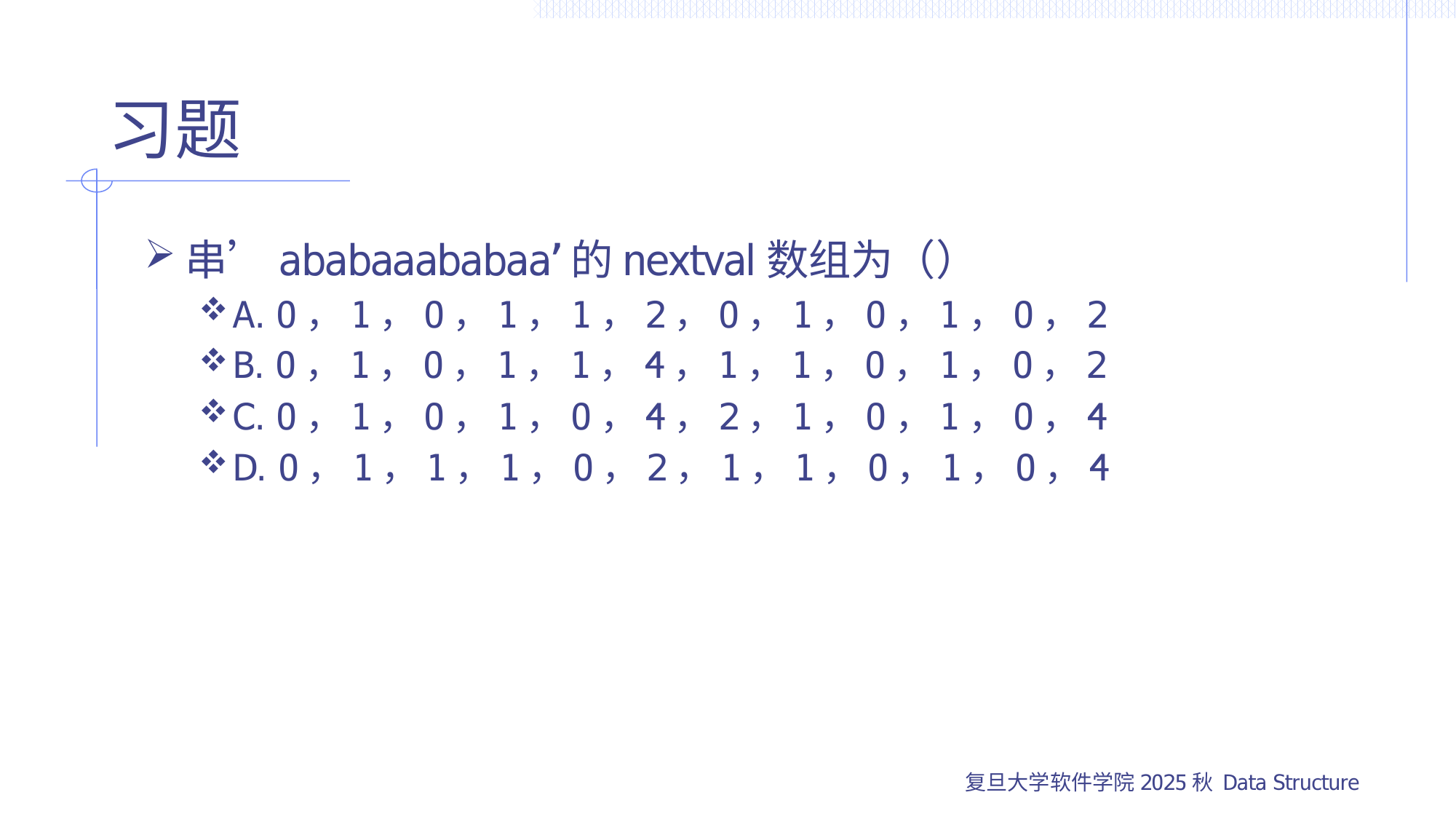

# 习题
串’ababaaababaa’的nextval数组为（）
A. 0，1，0，1，1，2，0，1，0，1，0，2
B. 0，1，0，1，1，4，1，1，0，1，0，2
C. 0，1，0，1，0，4，2，1，0，1，0，4
D. 0，1，1，1，0，2，1，1，0，1，0，4